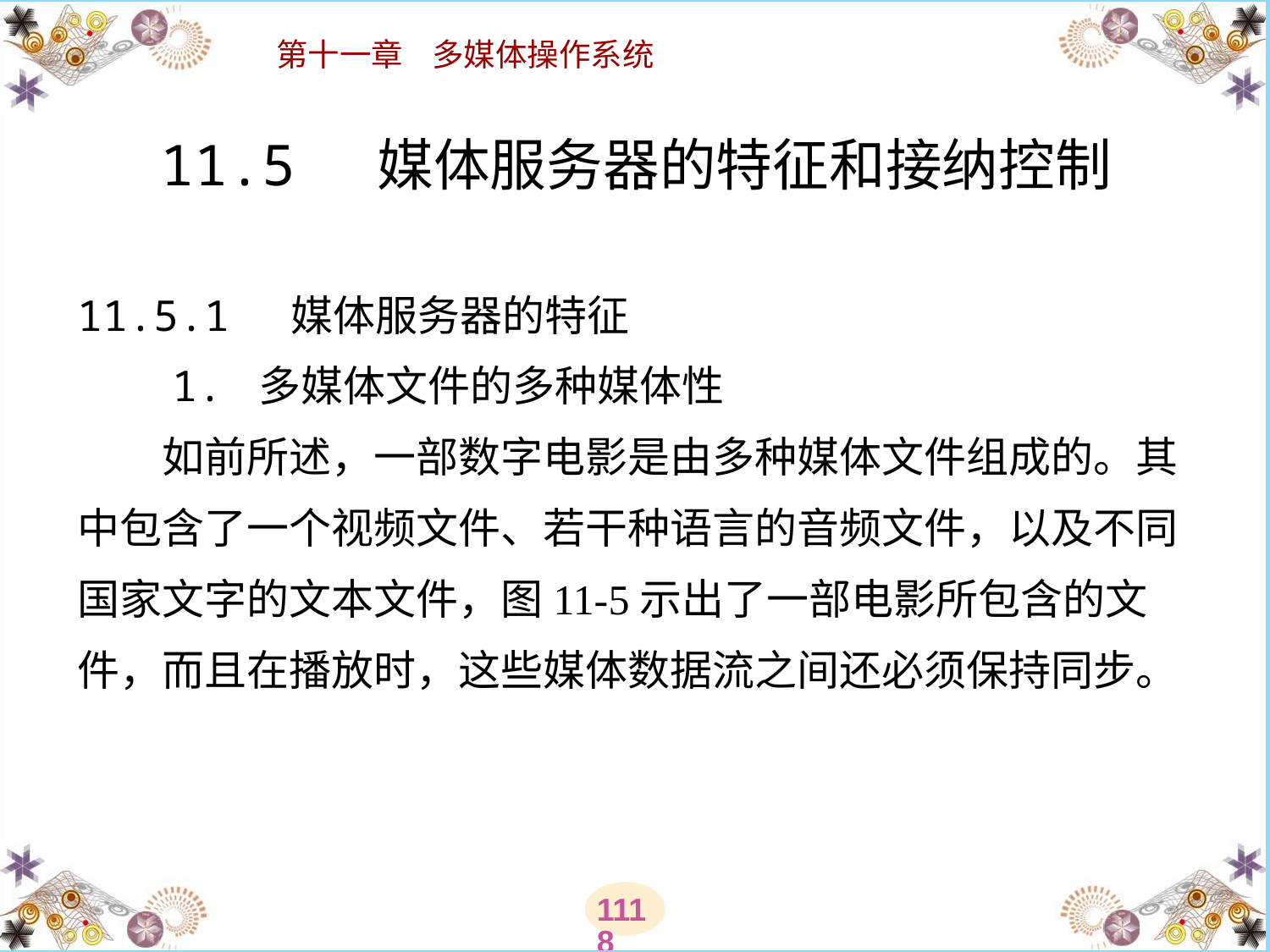

# 11.5  媒体服务器的特征和接纳控制 11.5.1  媒体服务器的特征 　　1. 多媒体文件的多种媒体性 　　如前所述，一部数字电影是由多种媒体文件组成的。其中包含了一个视频文件、若干种语言的音频文件，以及不同国家文字的文本文件，图11-5示出了一部电影所包含的文件，而且在播放时，这些媒体数据流之间还必须保持同步。